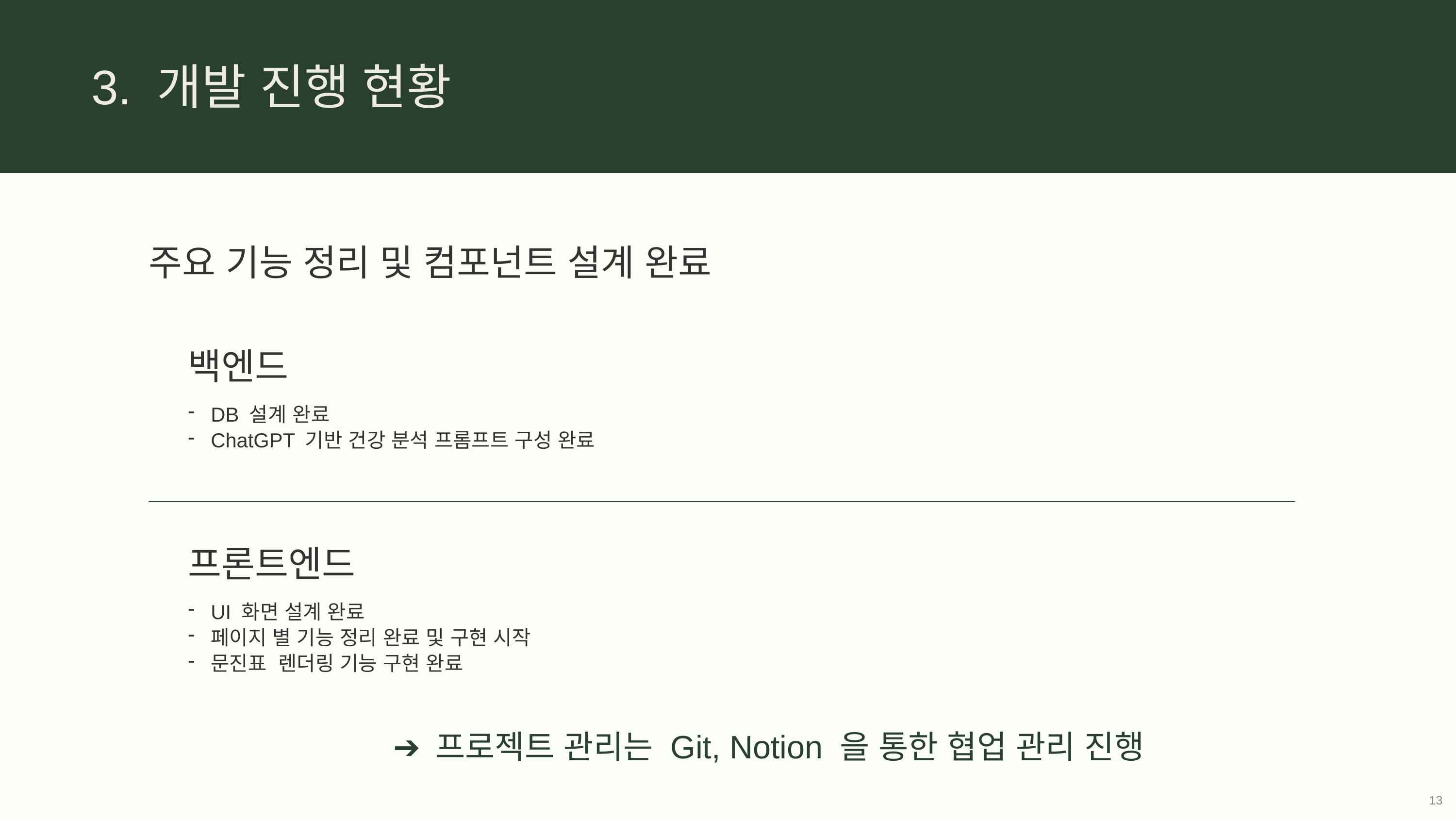

3. 개발 진행 현황
주요 기능 정리 및 컴포넌트 설계 완료

백엔드
DB 설계 완료
ChatGPT 기반 건강 분석 프롬프트 구성 완료

프론트엔드
UI 화면 설계 완료
페이지 별 기능 정리 완료 및 구현 시작
문진표  렌더링 기능 구현 완료
➔ 프로젝트 관리는 Git, Notion 을 통한 협업 관리 진행
13